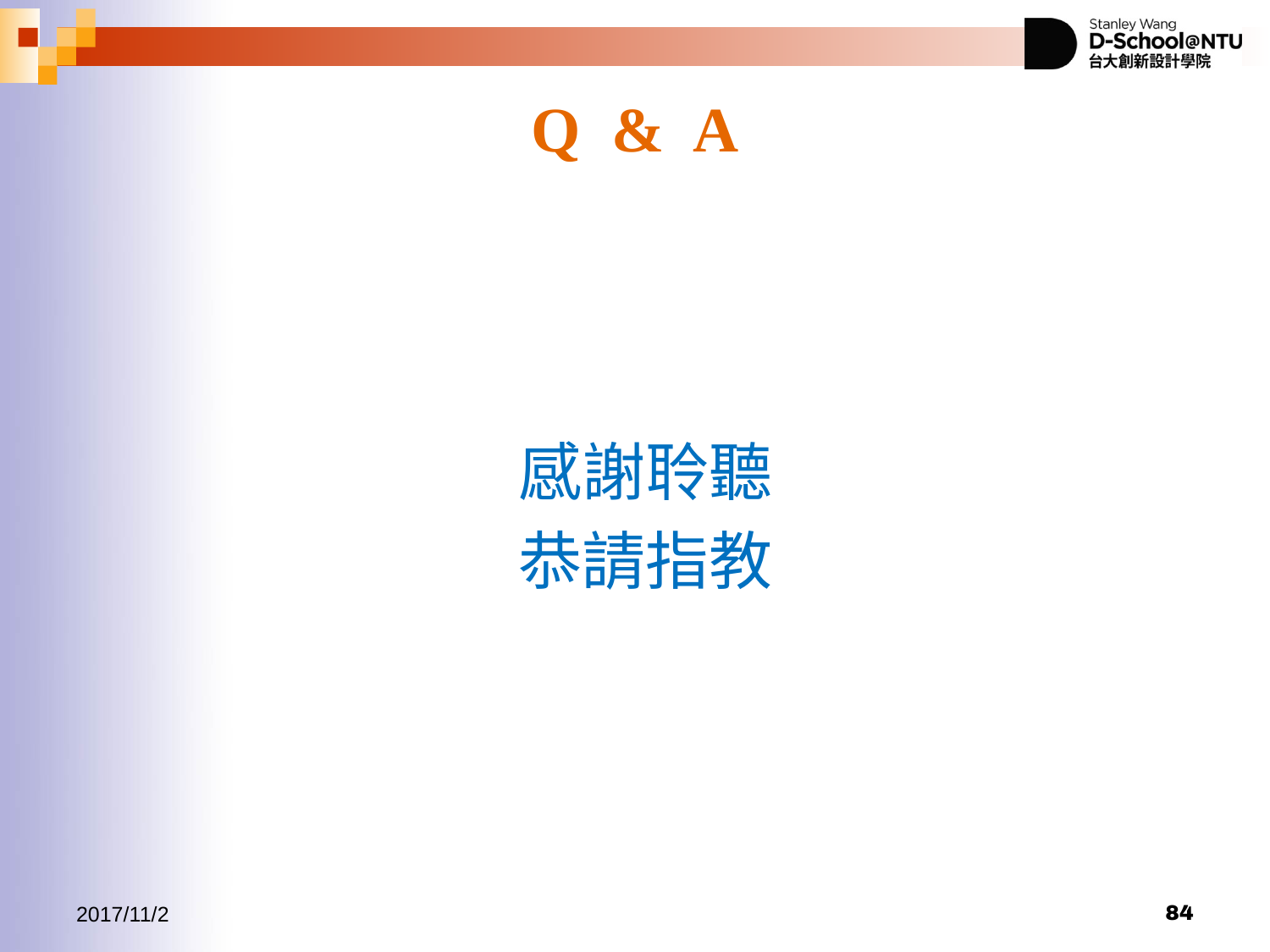

# Q  &  A
感謝聆聽
恭請指教

2017/11/2
84